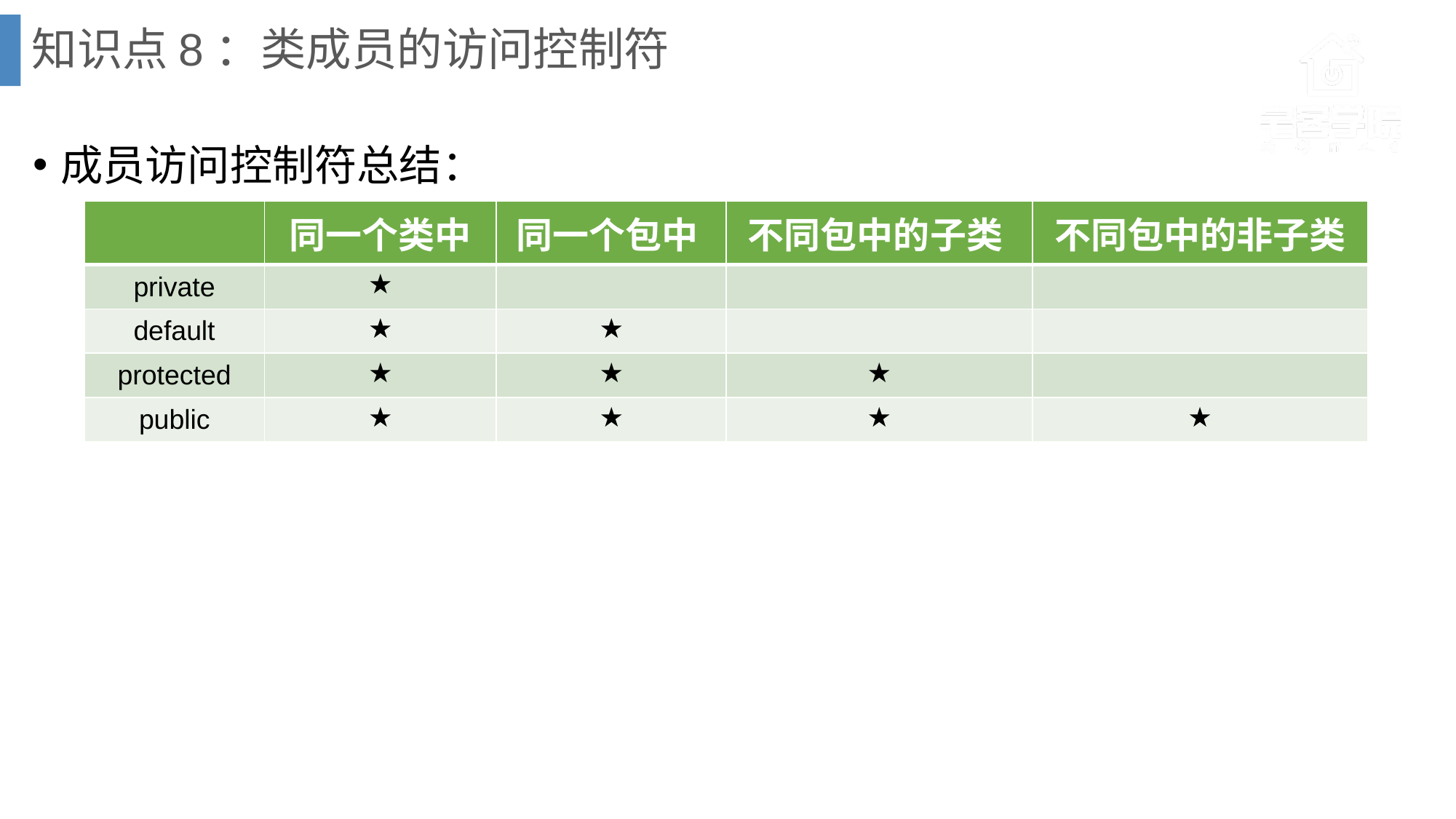

# 知识点8：类成员的访问控制符
成员访问控制符总结：
|  | 同一个类中 | 同一个包中 | 不同包中的子类 | 不同包中的非子类 |
| --- | --- | --- | --- | --- |
| private | ★ |  |  |  |
| default | ★ | ★ |  |  |
| protected | ★ | ★ | ★ |  |
| public | ★ | ★ | ★ | ★ |